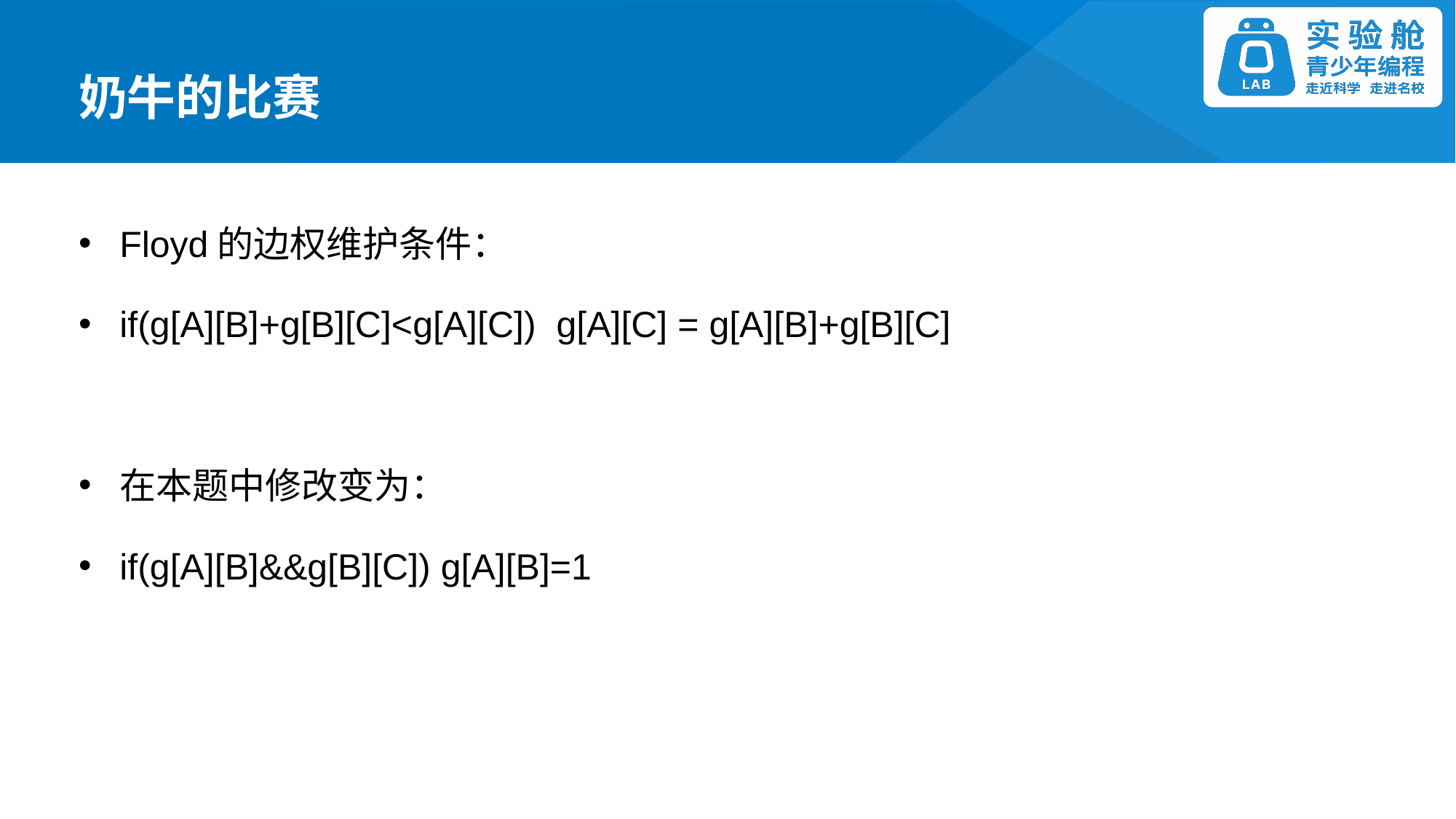

奶牛的比赛
Floyd的边权维护条件：
if(g[A][B]+g[B][C]<g[A][C])  g[A][C] = g[A][B]+g[B][C]

在本题中修改变为：
if(g[A][B]&&g[B][C]) g[A][B]=1